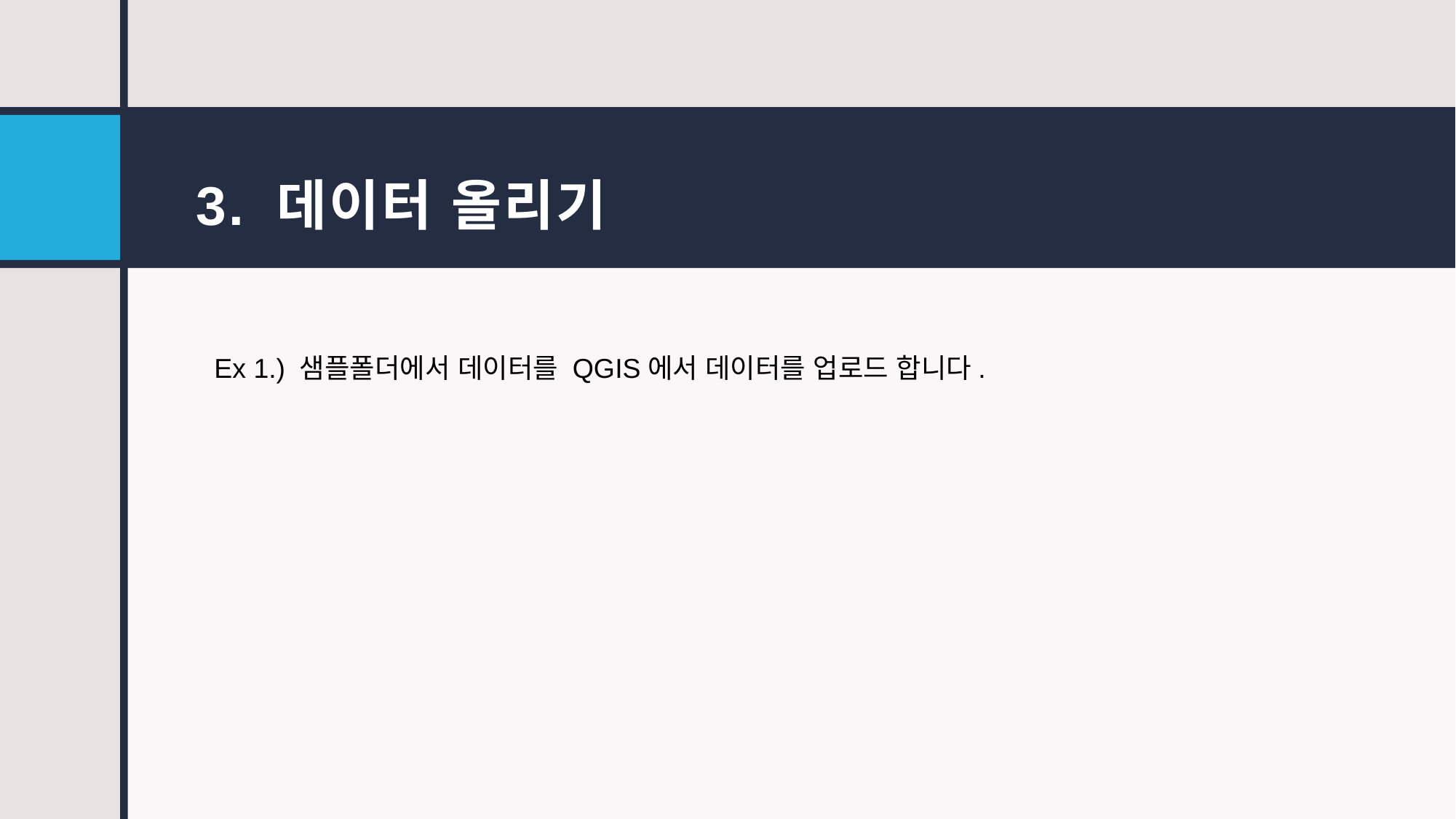

# 3. 데이터 올리기

Ex 1.) 샘플폴더에서 데이터를 QGIS에서 데이터를 업로드 합니다.